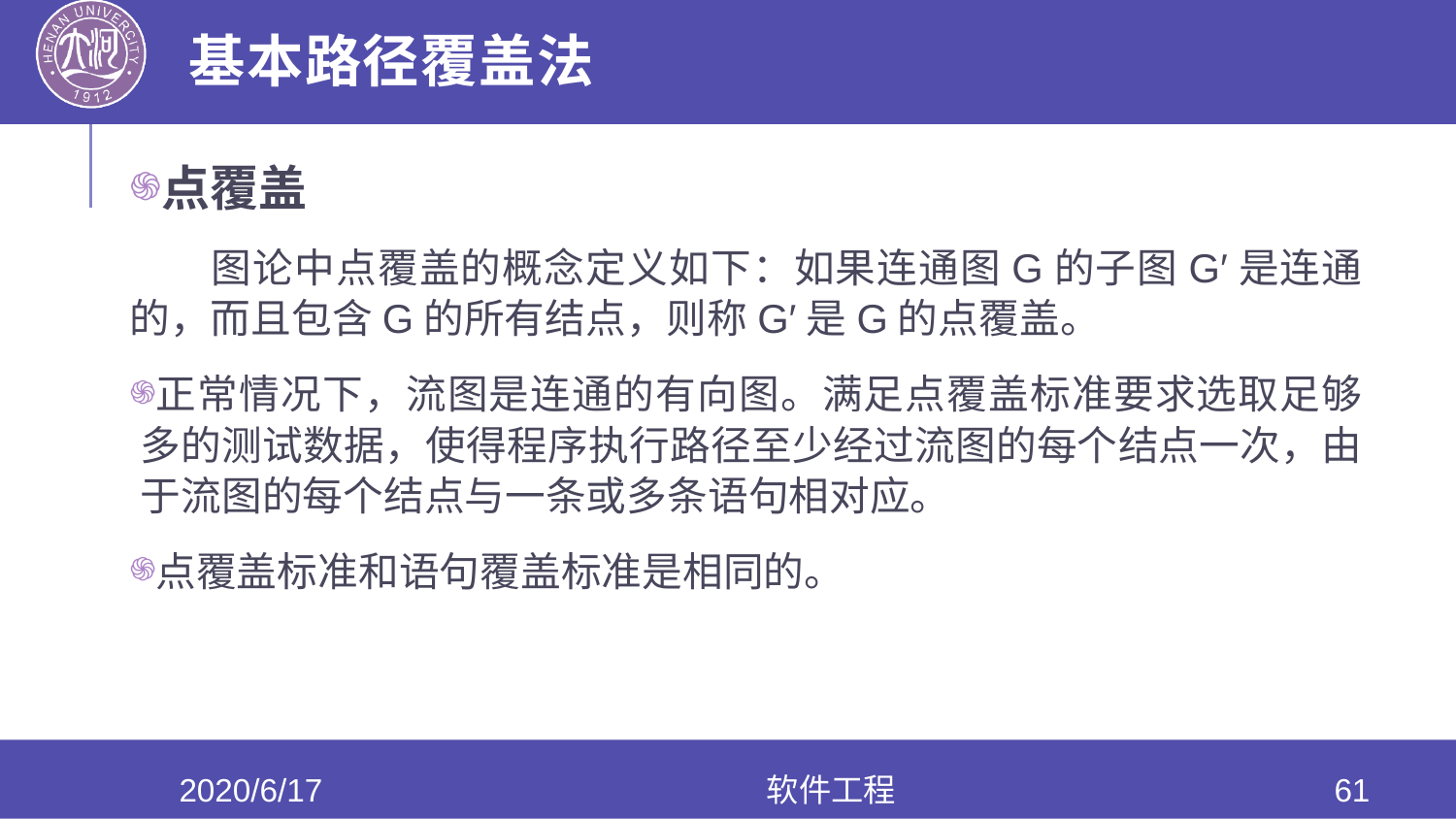

# 基本路径覆盖法
点覆盖
       图论中点覆盖的概念定义如下：如果连通图G的子图G′是连通的，而且包含G的所有结点，则称G′是G的点覆盖。
正常情况下，流图是连通的有向图。满足点覆盖标准要求选取足够多的测试数据，使得程序执行路径至少经过流图的每个结点一次，由于流图的每个结点与一条或多条语句相对应。
点覆盖标准和语句覆盖标准是相同的。

2020/6/17
软件工程
61